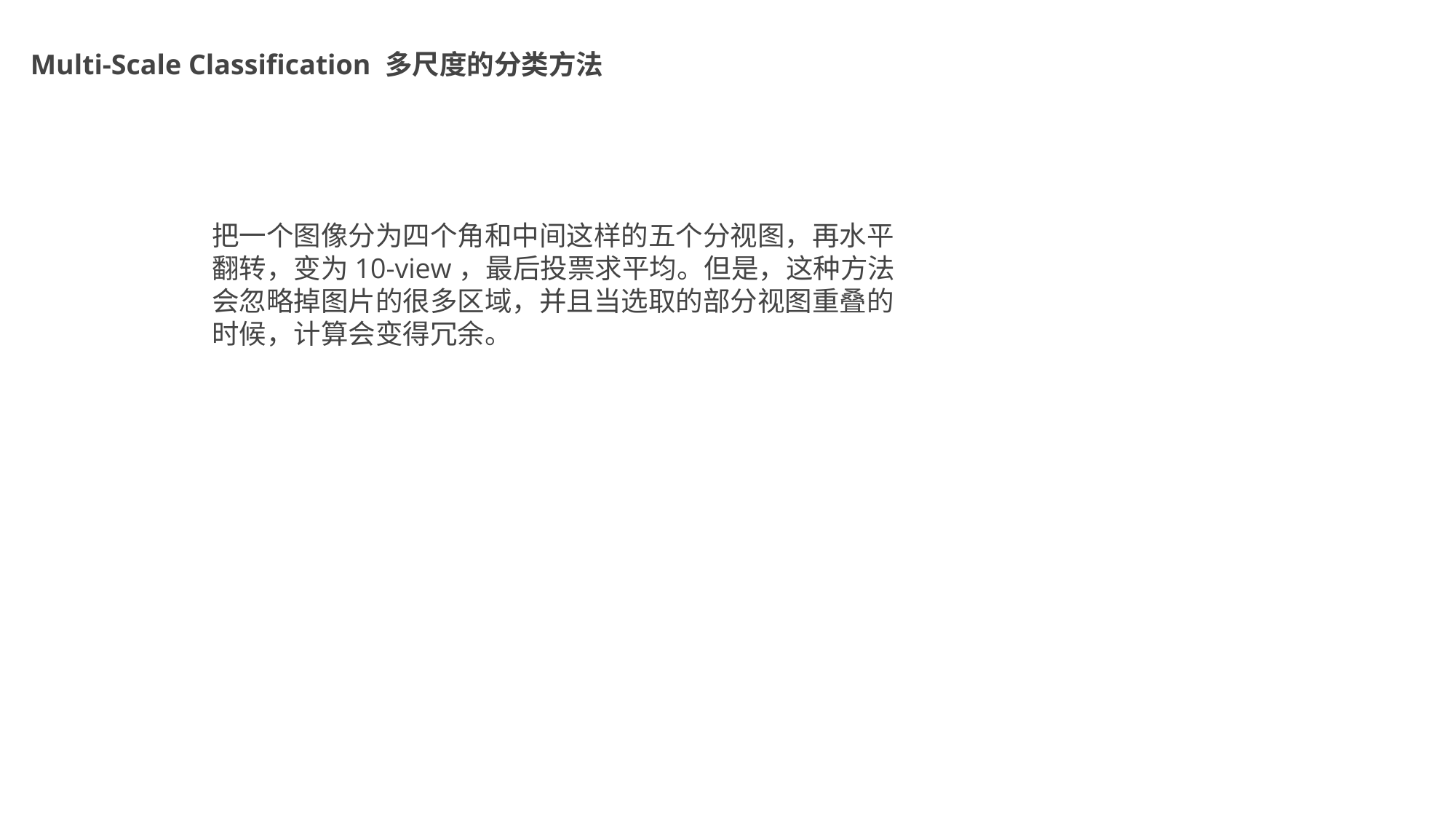

Multi-Scale Classification 多尺度的分类方法
把一个图像分为四个角和中间这样的五个分视图，再水平翻转，变为10-view，最后投票求平均。但是，这种方法会忽略掉图片的很多区域，并且当选取的部分视图重叠的时候，计算会变得冗余。